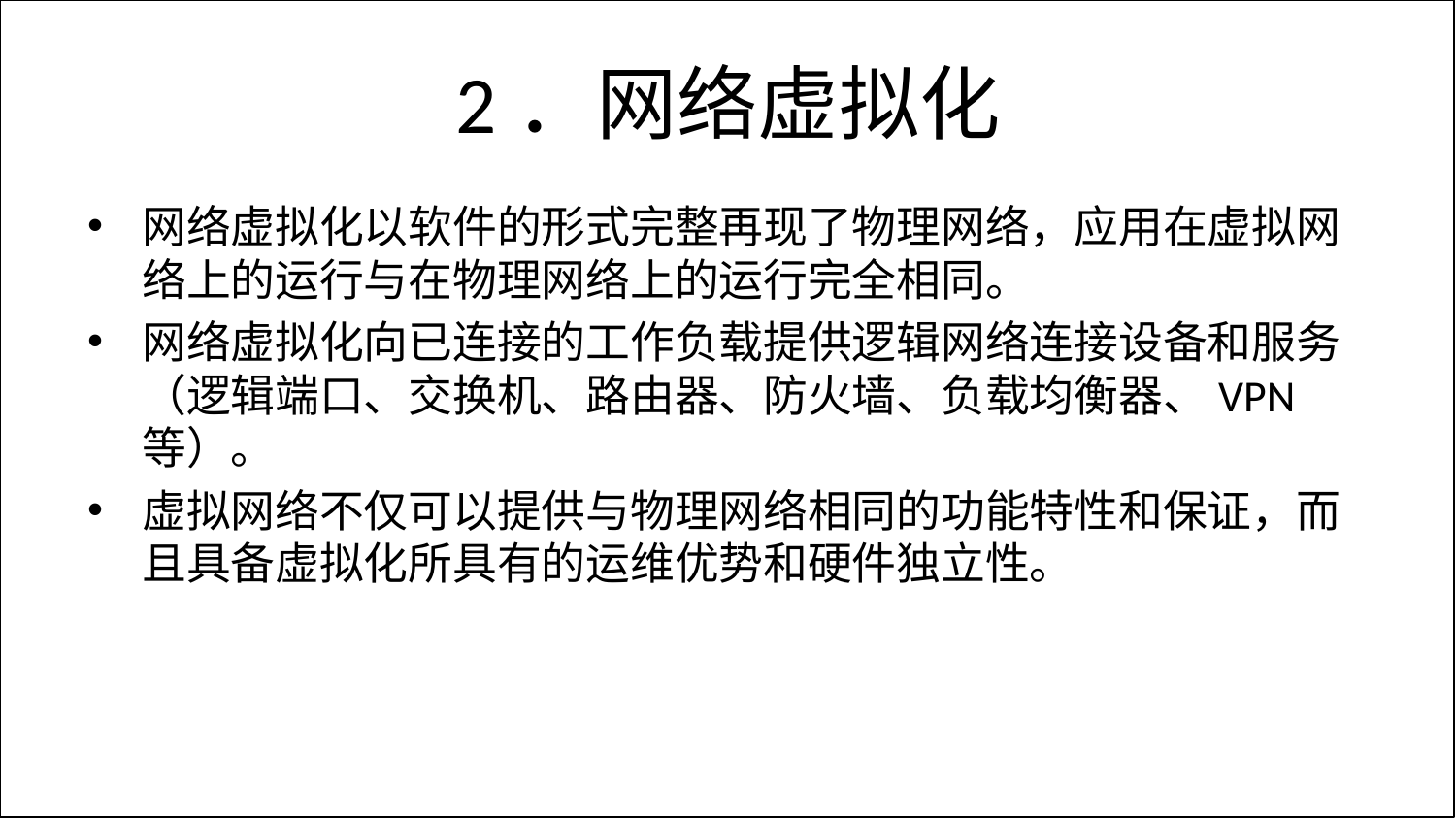

# 2．网络虚拟化
网络虚拟化以软件的形式完整再现了物理网络，应用在虚拟网络上的运行与在物理网络上的运行完全相同。
网络虚拟化向已连接的工作负载提供逻辑网络连接设备和服务（逻辑端口、交换机、路由器、防火墙、负载均衡器、VPN等）。
虚拟网络不仅可以提供与物理网络相同的功能特性和保证，而且具备虚拟化所具有的运维优势和硬件独立性。